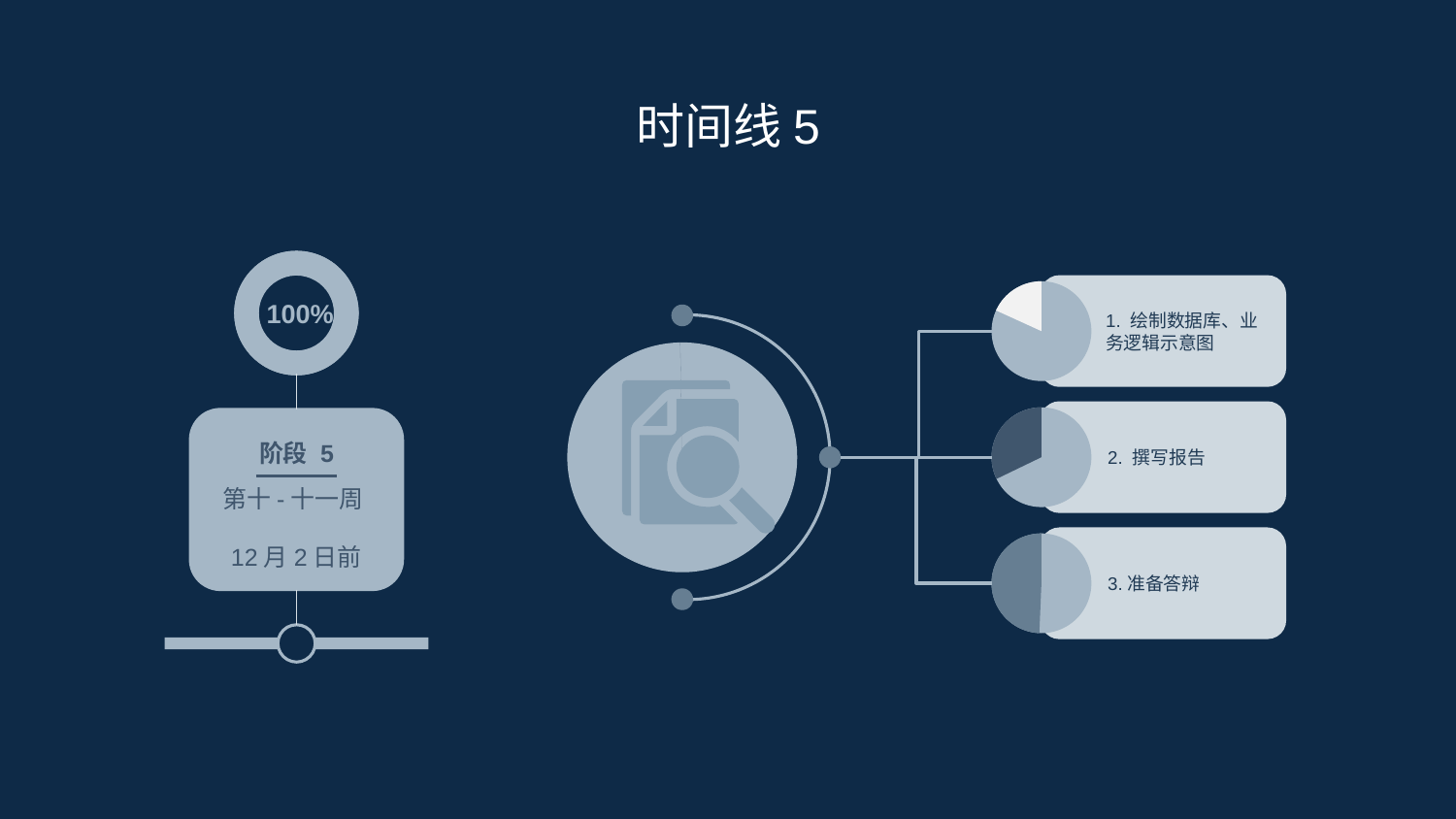

# 时间线5

100%

阶段 5
第十-十一周

12月2日前

1. 绘制数据库、业务逻辑示意图

2. 撰写报告

3.准备答辩